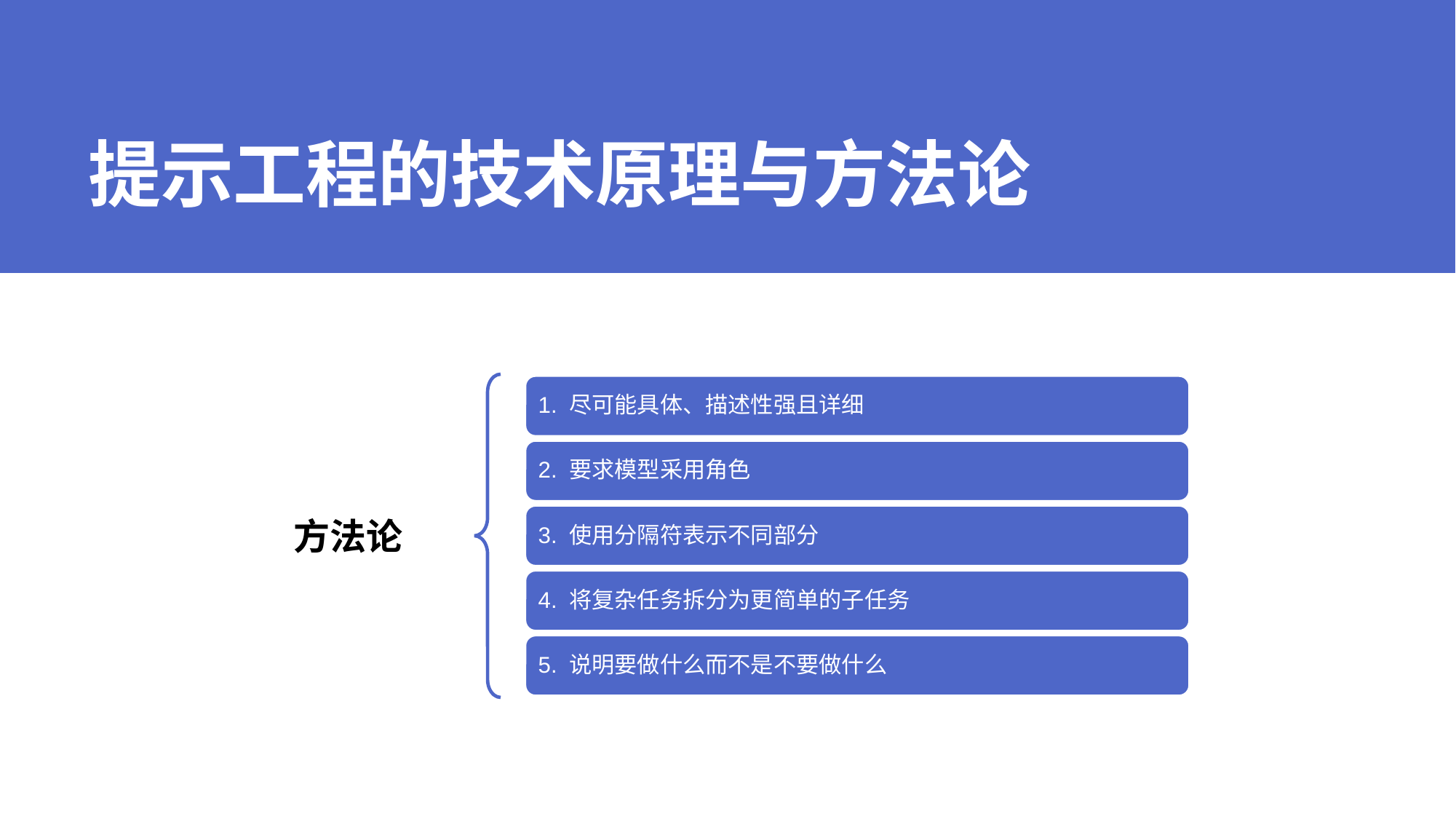

# 提示工程的技术原理与方法论

1. 尽可能具体、描述性强且详细
2. 要求模型采用角色
3. 使用分隔符表示不同部分
4. 将复杂任务拆分为更简单的子任务
5. 说明要做什么而不是不要做什么
方法论